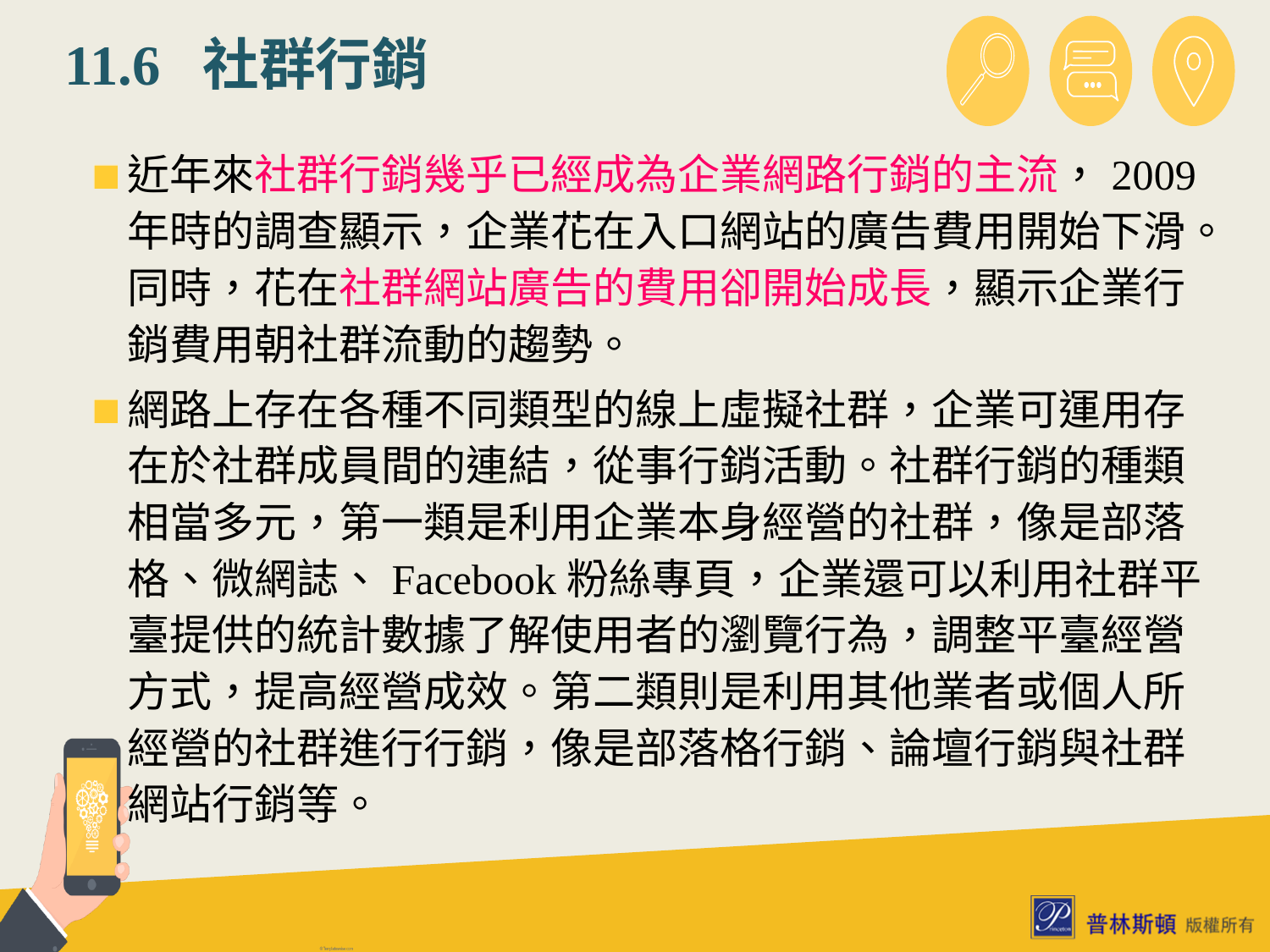

# 11.6  社群行銷
近年來社群行銷幾乎已經成為企業網路行銷的主流，2009年時的調查顯示，企業花在入口網站的廣告費用開始下滑。同時，花在社群網站廣告的費用卻開始成長，顯示企業行銷費用朝社群流動的趨勢。
網路上存在各種不同類型的線上虛擬社群，企業可運用存在於社群成員間的連結，從事行銷活動。社群行銷的種類相當多元，第一類是利用企業本身經營的社群，像是部落格、微網誌、Facebook粉絲專頁，企業還可以利用社群平臺提供的統計數據了解使用者的瀏覽行為，調整平臺經營方式，提高經營成效。第二類則是利用其他業者或個人所經營的社群進行行銷，像是部落格行銷、論壇行銷與社群網站行銷等。